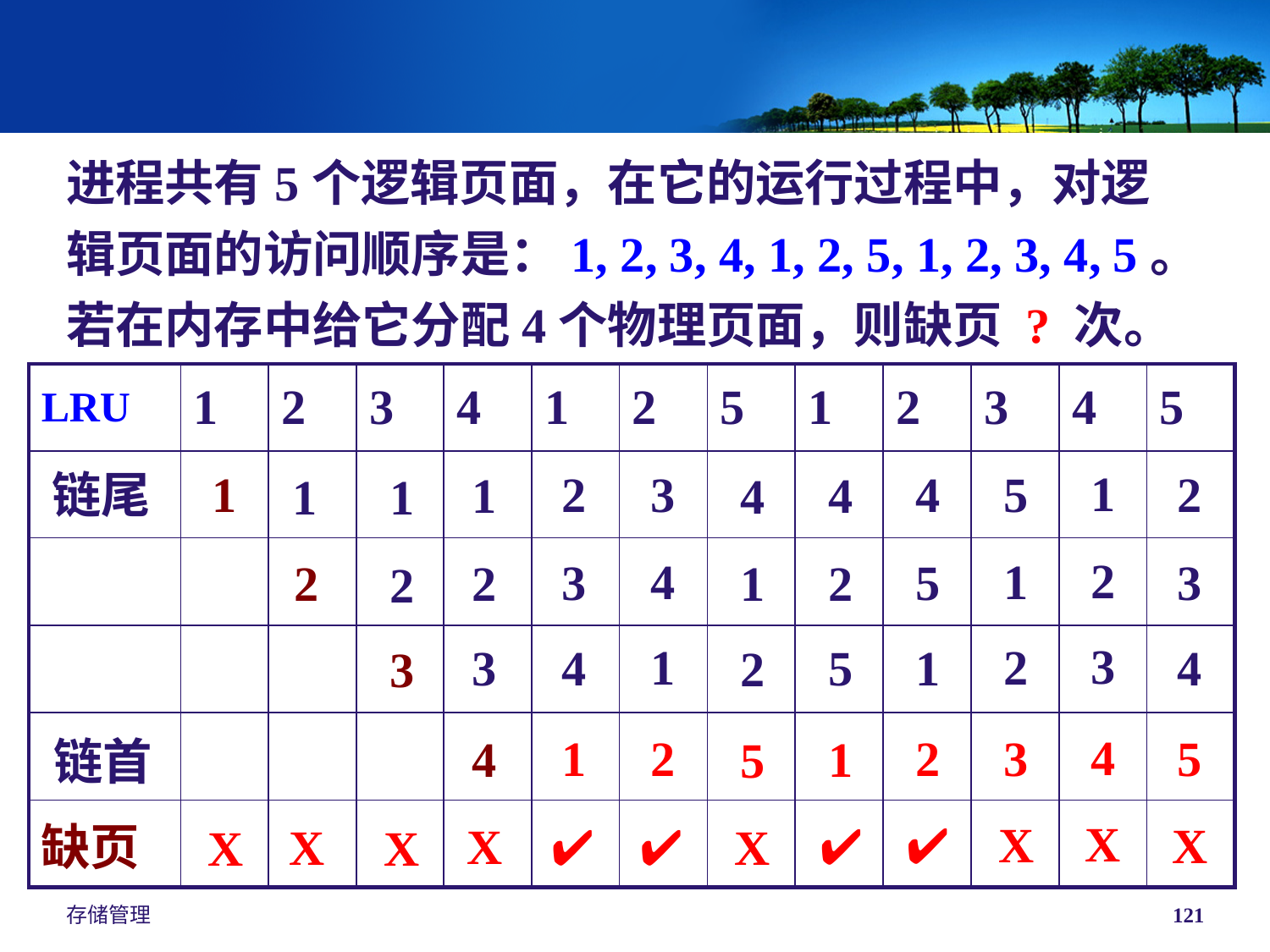

进程共有5个逻辑页面，在它的运行过程中，对逻
辑页面的访问顺序是：1, 2, 3, 4, 1, 2, 5, 1, 2, 3, 4, 5。
若在内存中给它分配4个物理页面，则缺页 ? 次。
| LRU | 1 | 2 | 3 | 4 | 1 | 2 | 5 | 1 | 2 | 3 | 4 | 5 |
| --- | --- | --- | --- | --- | --- | --- | --- | --- | --- | --- | --- | --- |
|  |  |  |  |  |  |  |  |  |  |  |  |  |
|  |  |  |  |  |  |  |  |  |  |  |  |  |
|  |  |  |  |  |  |  |  |  |  |  |  |  |
|  |  |  |  |  |  |  |  |  |  |  |  |  |
| 缺页 |  |  |  |  |  |  |  |  |  |  |  |  |
链尾
1
2
X
链首
链首
1
X
1
2
3
4
X
3
4
1
2
✔
5
1
2
3
X
2
3
4
1
✔
4
5
1
2
✔
2
3
4
5
X
1
2

3
链首
4
X
4
2
5
1
✔
4
1
2
5
X
1

2
链首
3
X
存储管理
121